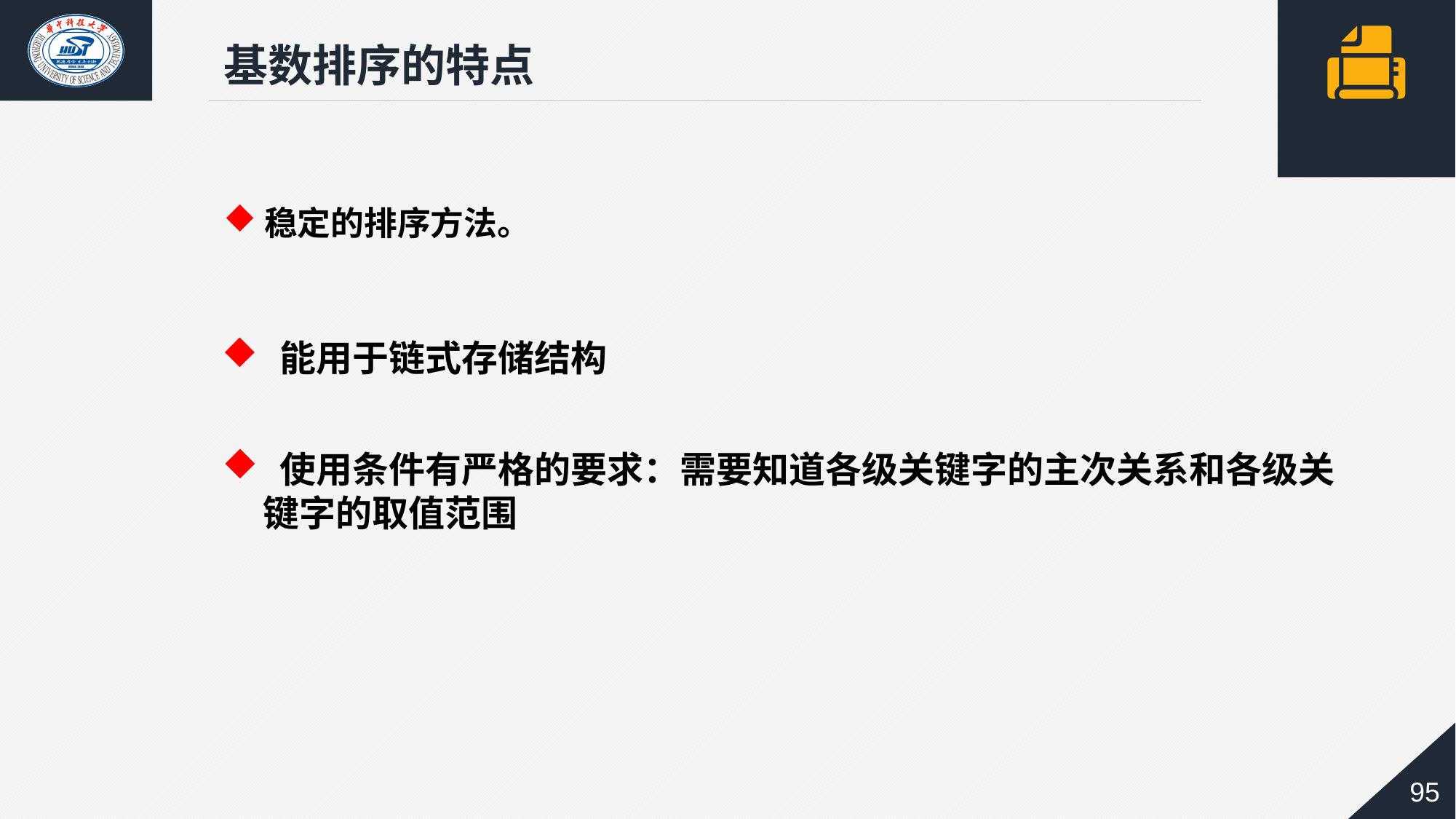

基数排序的特点

稳定的排序方法。
 能用于链式存储结构
 使用条件有严格的要求：需要知道各级关键字的主次关系和各级关键字的取值范围